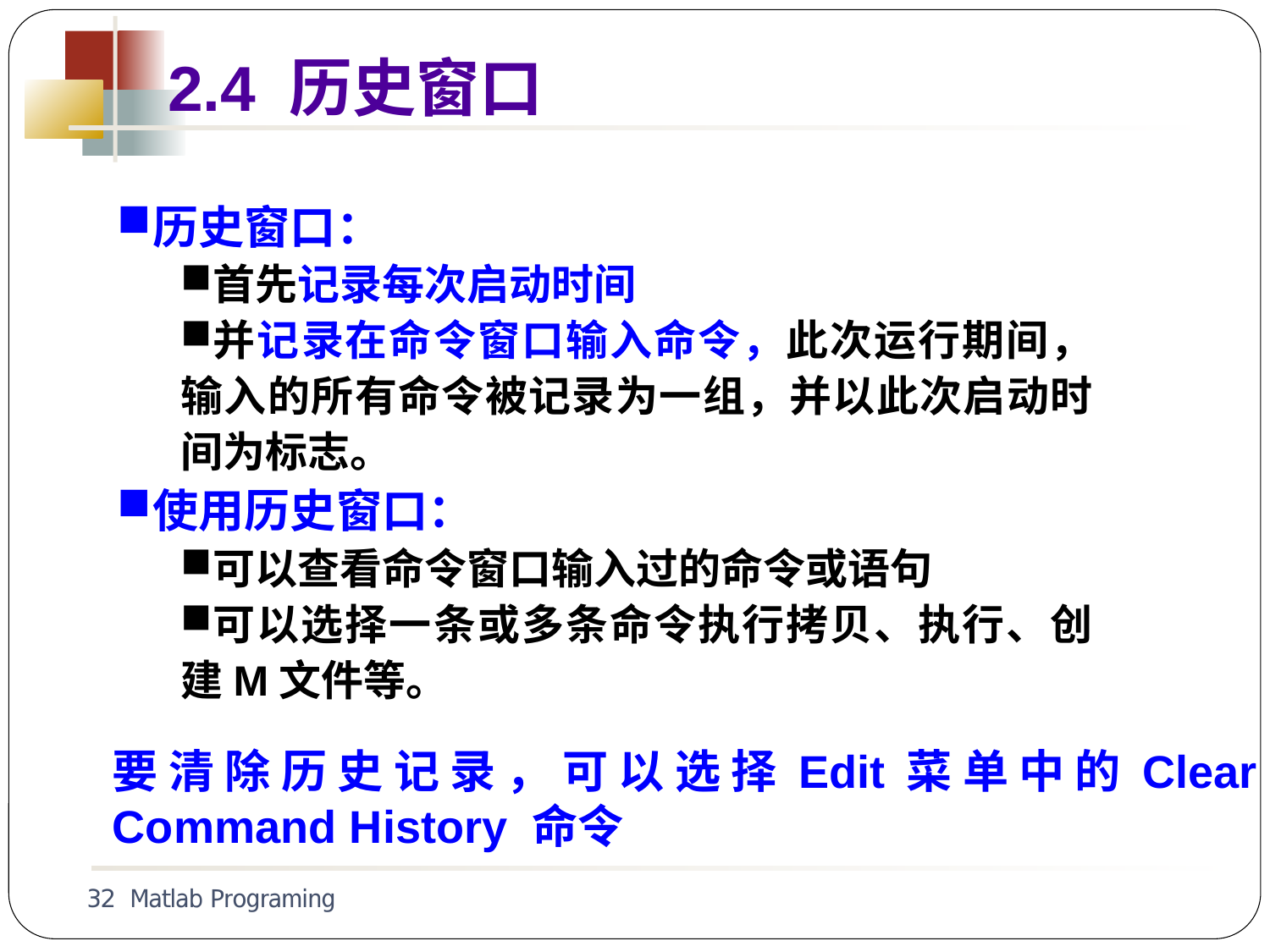

2.4 历史窗口
历史窗口：
首先记录每次启动时间
并记录在命令窗口输入命令，此次运行期间，输入的所有命令被记录为一组，并以此次启动时间为标志。
使用历史窗口：
可以查看命令窗口输入过的命令或语句
可以选择一条或多条命令执行拷贝、执行、创建M文件等。
要清除历史记录，可以选择Edit菜单中的Clear Command History 命令

32  Matlab Programing